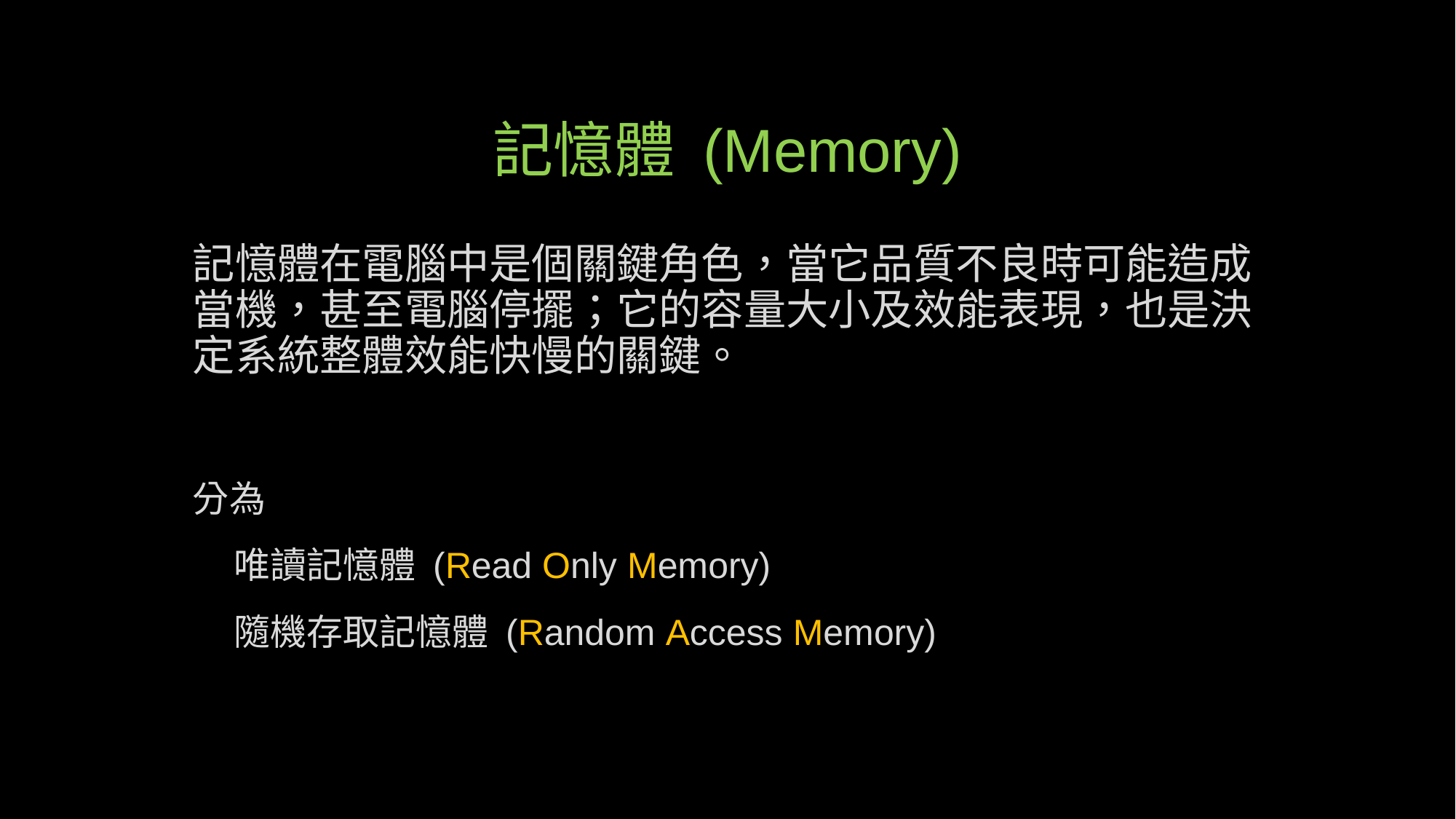

# 記憶體 (Memory)
記憶體在電腦中是個關鍵角色，當它品質不良時可能造成當機，甚至電腦停擺；它的容量大小及效能表現，也是決定系統整體效能快慢的關鍵。

分為
    唯讀記憶體 (Read Only Memory)
    隨機存取記憶體 (Random Access Memory)